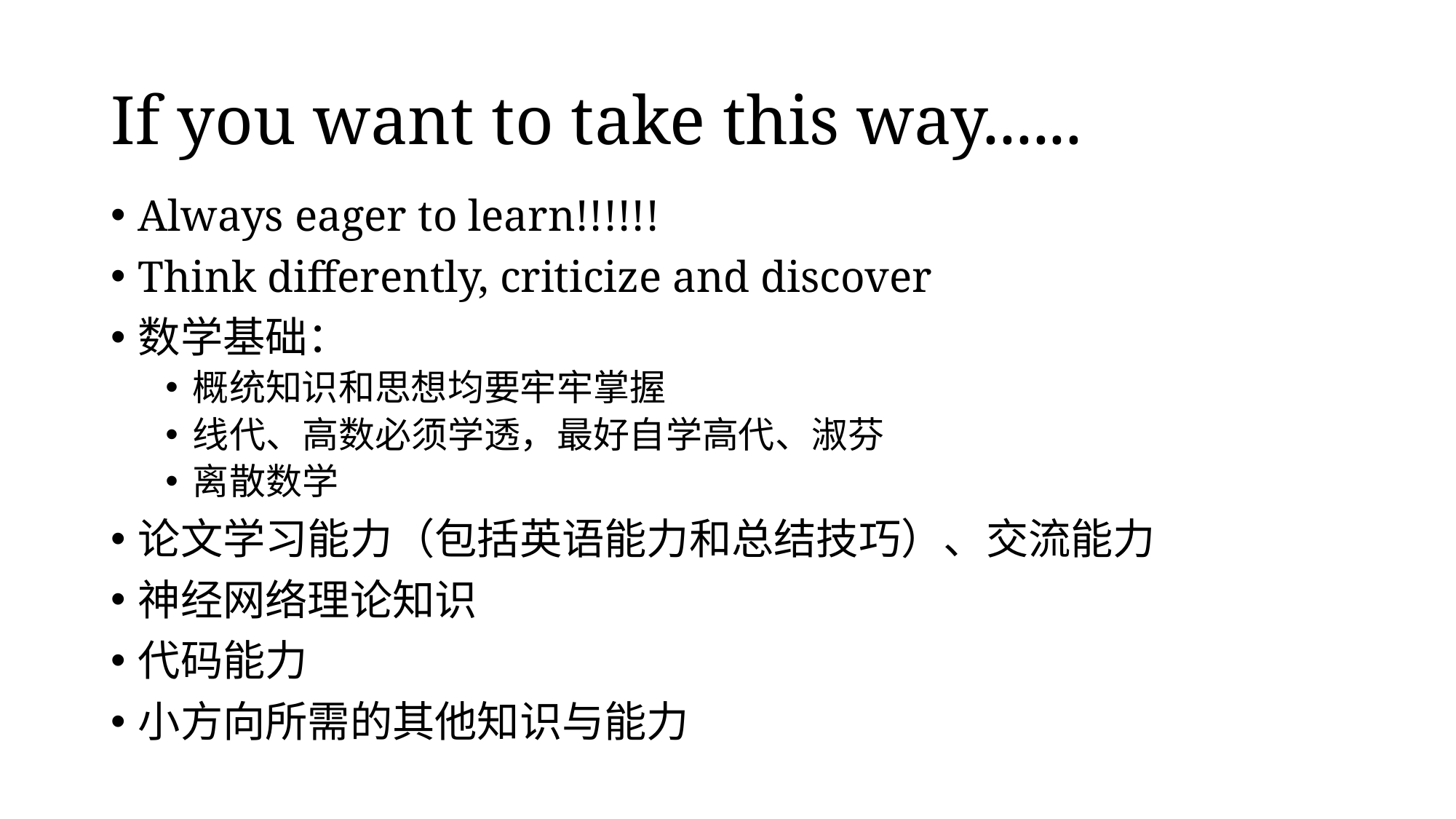

# If you want to take this way......
Always eager to learn!!!!!!
Think differently, criticize and discover
数学基础：
概统知识和思想均要牢牢掌握
线代、高数必须学透，最好自学高代、淑芬
离散数学
论文学习能力（包括英语能力和总结技巧）、交流能力
神经网络理论知识
代码能力
小方向所需的其他知识与能力